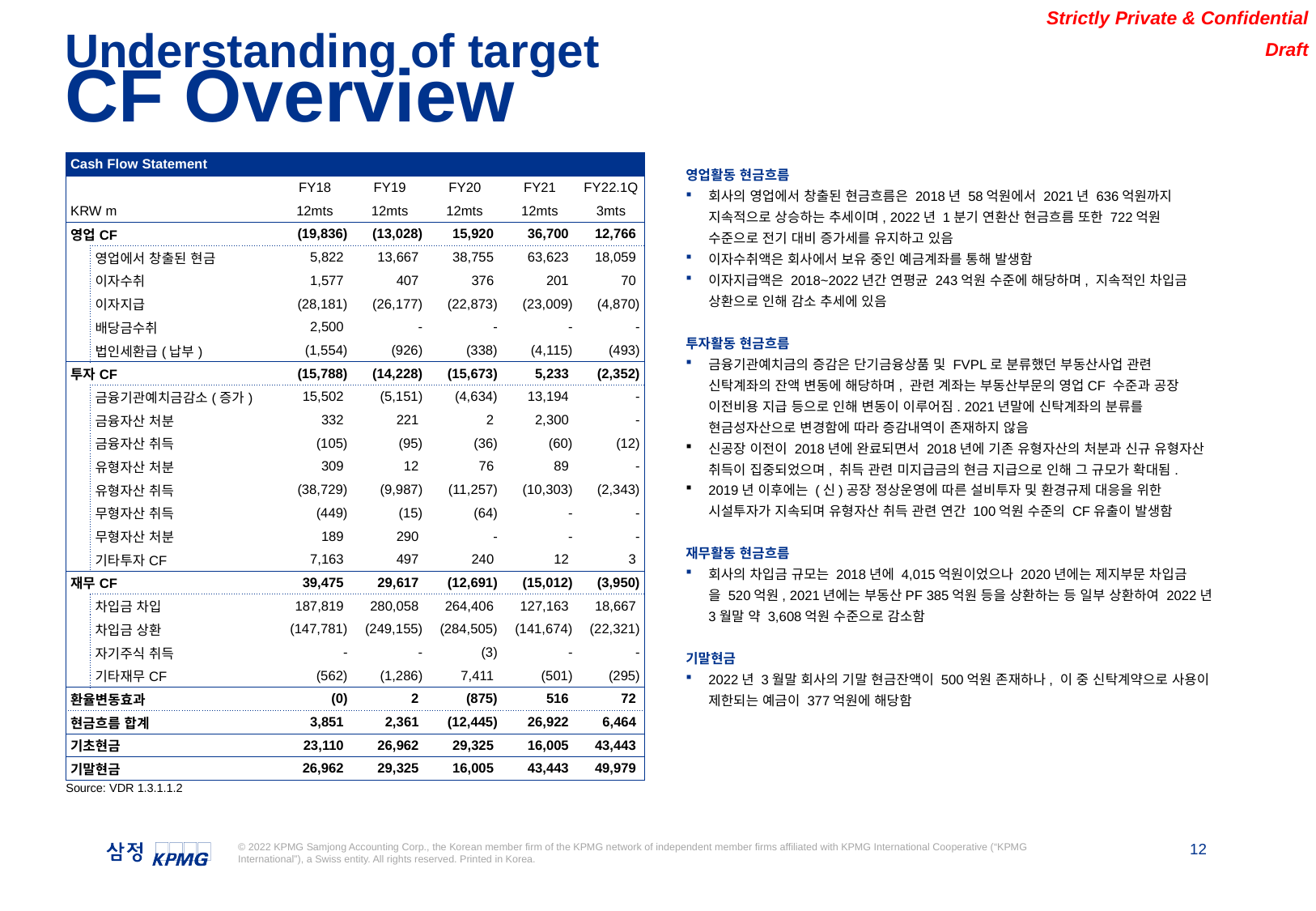

Understanding of target
CF Overview
| Cash Flow Statement |  |  |  |  |  |  |
| --- | --- | --- | --- | --- | --- | --- |
|  |  | FY18 | FY19 | FY20 | FY21 | FY22.1Q |
| KRW m |  | 12mts | 12mts | 12mts | 12mts | 3mts |
| 영업CF |  | (19,836) | (13,028) | 15,920 | 36,700 | 12,766 |
|  | 영업에서 창출된 현금 | 5,822 | 13,667 | 38,755 | 63,623 | 18,059 |
|  | 이자수취 | 1,577 | 407 | 376 | 201 | 70 |
|  | 이자지급 | (28,181) | (26,177) | (22,873) | (23,009) | (4,870) |
|  | 배당금수취 | 2,500 | - | - | - | - |
|  | 법인세환급(납부) | (1,554) | (926) | (338) | (4,115) | (493) |
| 투자CF |  | (15,788) | (14,228) | (15,673) | 5,233 | (2,352) |
|  | 금융기관예치금감소(증가) | 15,502 | (5,151) | (4,634) | 13,194 | - |
|  | 금융자산 처분 | 332 | 221 | 2 | 2,300 | - |
|  | 금융자산 취득 | (105) | (95) | (36) | (60) | (12) |
|  | 유형자산 처분 | 309 | 12 | 76 | 89 | - |
|  | 유형자산 취득 | (38,729) | (9,987) | (11,257) | (10,303) | (2,343) |
|  | 무형자산 취득 | (449) | (15) | (64) | - | - |
|  | 무형자산 처분 | 189 | 290 | - | - | - |
|  | 기타투자CF | 7,163 | 497 | 240 | 12 | 3 |
| 재무CF |  | 39,475 | 29,617 | (12,691) | (15,012) | (3,950) |
|  | 차입금 차입 | 187,819 | 280,058 | 264,406 | 127,163 | 18,667 |
|  | 차입금 상환 | (147,781) | (249,155) | (284,505) | (141,674) | (22,321) |
|  | 자기주식 취득 | - | - | (3) | - | - |
|  | 기타재무CF | (562) | (1,286) | 7,411 | (501) | (295) |
| 환율변동효과 |  | (0) | 2 | (875) | 516 | 72 |
| 현금흐름 합계 |  | 3,851 | 2,361 | (12,445) | 26,922 | 6,464 |
| 기초현금 |  | 23,110 | 26,962 | 29,325 | 16,005 | 43,443 |
| 기말현금 |  | 26,962 | 29,325 | 16,005 | 43,443 | 49,979 |
영업활동 현금흐름
회사의 영업에서 창출된 현금흐름은 2018년 58억원에서 2021년 636억원까지 지속적으로 상승하는 추세이며, 2022년 1분기 연환산 현금흐름 또한 722억원 수준으로 전기 대비 증가세를 유지하고 있음
이자수취액은 회사에서 보유 중인 예금계좌를 통해 발생함
이자지급액은 2018~2022년간 연평균 243억원 수준에 해당하며, 지속적인 차입금 상환으로 인해 감소 추세에 있음

투자활동 현금흐름
금융기관예치금의 증감은 단기금융상품 및 FVPL로 분류했던 부동산사업 관련 신탁계좌의 잔액 변동에 해당하며, 관련 계좌는 부동산부문의 영업CF 수준과 공장 이전비용 지급 등으로 인해 변동이 이루어짐. 2021년말에 신탁계좌의 분류를 현금성자산으로 변경함에 따라 증감내역이 존재하지 않음
신공장 이전이 2018년에 완료되면서 2018년에 기존 유형자산의 처분과 신규 유형자산 취득이 집중되었으며, 취득 관련 미지급금의 현금 지급으로 인해 그 규모가 확대됨.
2019년 이후에는 (신)공장 정상운영에 따른 설비투자 및 환경규제 대응을 위한 시설투자가 지속되며 유형자산 취득 관련 연간 100억원 수준의 CF유출이 발생함

재무활동 현금흐름
회사의 차입금 규모는 2018년에 4,015억원이었으나 2020년에는 제지부문 차입금
을 520억원, 2021년에는 부동산PF 385억원 등을 상환하는 등 일부 상환하여 2022년 3월말 약 3,608억원 수준으로 감소함

기말현금
2022년 3월말 회사의 기말 현금잔액이 500억원 존재하나, 이 중 신탁계약으로 사용이 제한되는 예금이 377억원에 해당함

Source: VDR 1.3.1.1.2